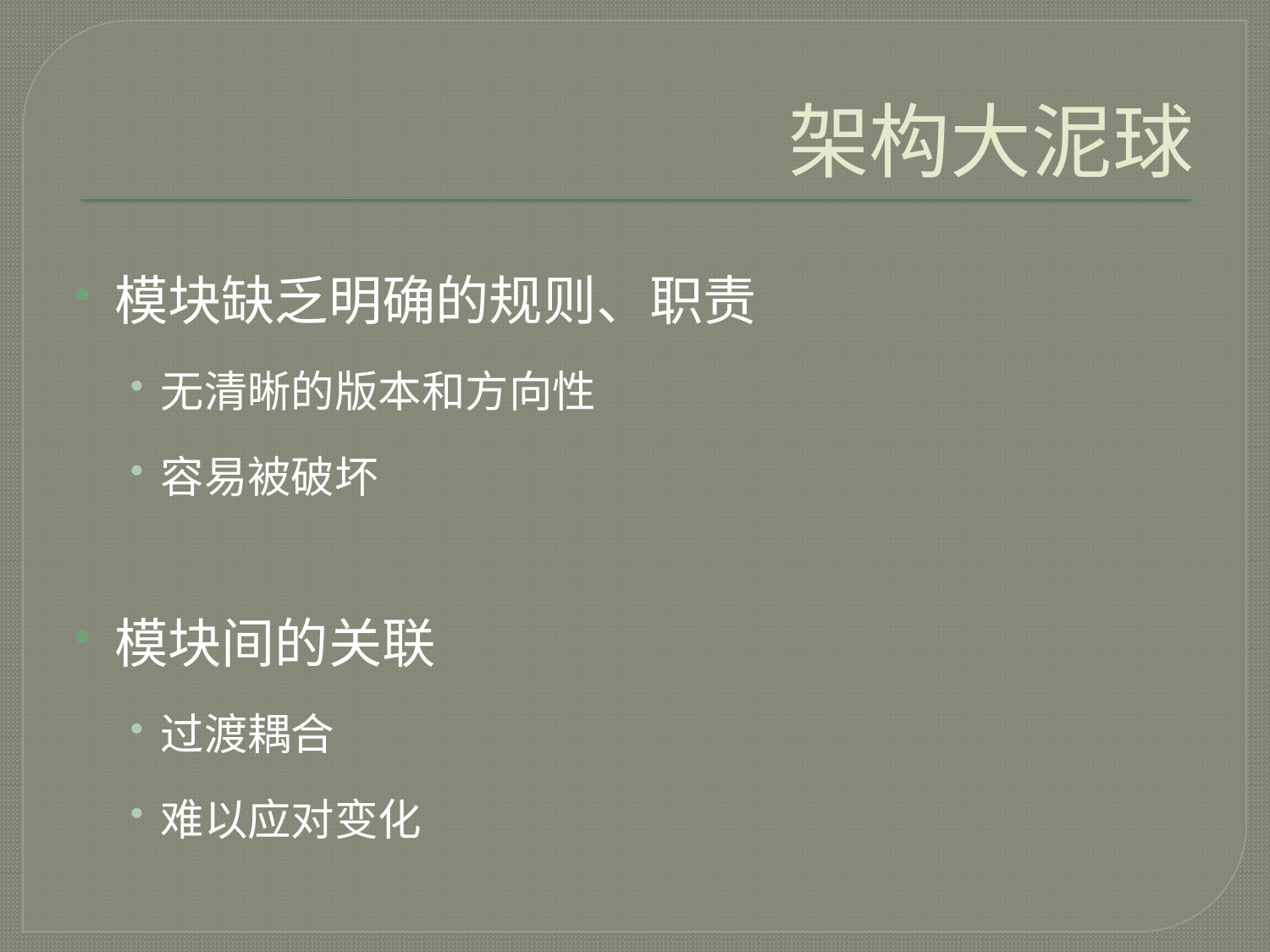

# 架构大泥球
模块缺乏明确的规则、职责
无清晰的版本和方向性
容易被破坏

模块间的关联
过渡耦合
难以应对变化